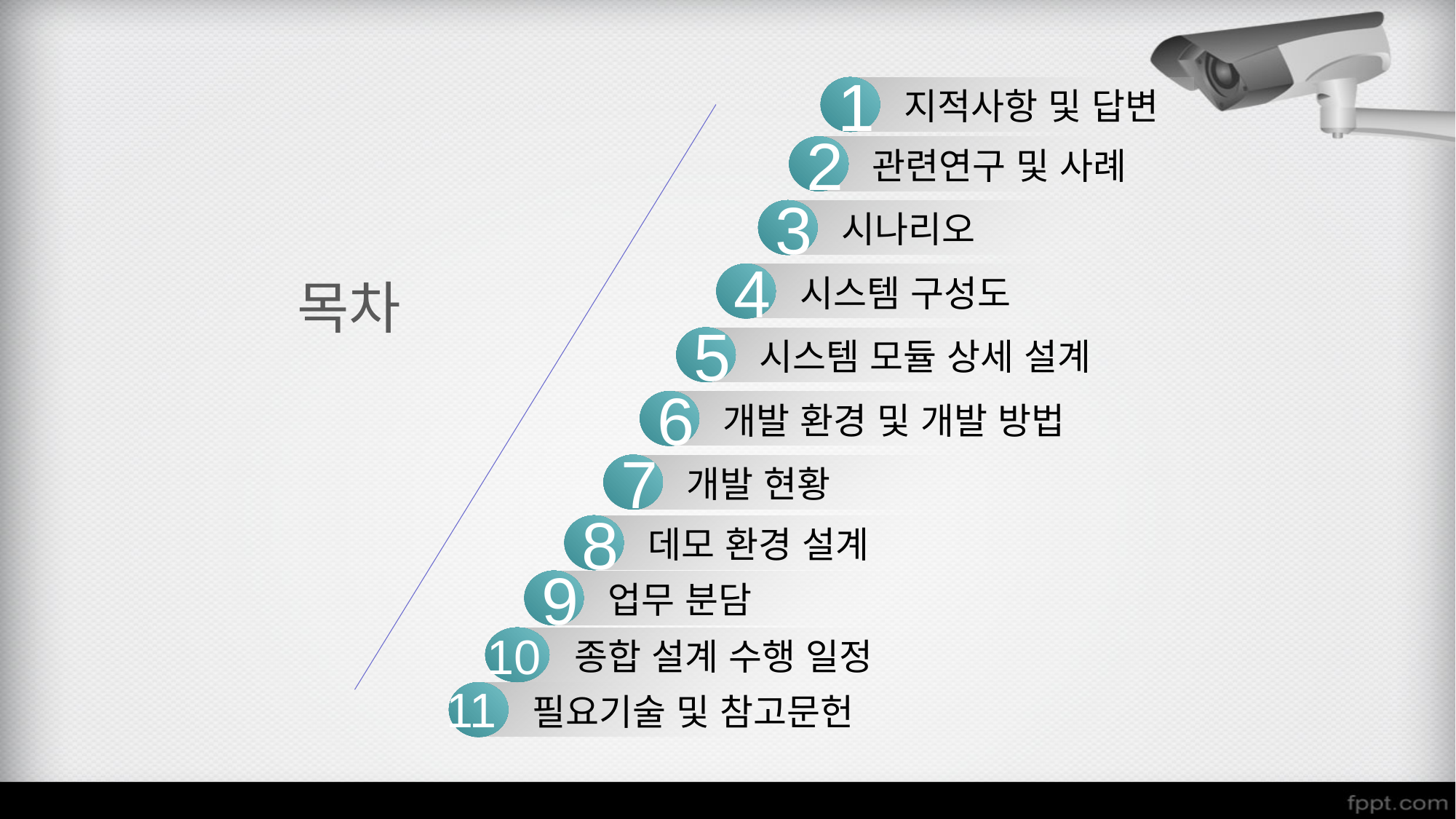

1

지적사항 및 답변
2

관련연구 및 사례
3

시나리오
# 목차
4

시스템 구성도
5

시스템 모듈 상세 설계
6

개발 환경 및 개발 방법
7

개발 현황
8

데모 환경 설계
9

업무 분담
10

종합 설계 수행 일정
11

필요기술 및 참고문헌